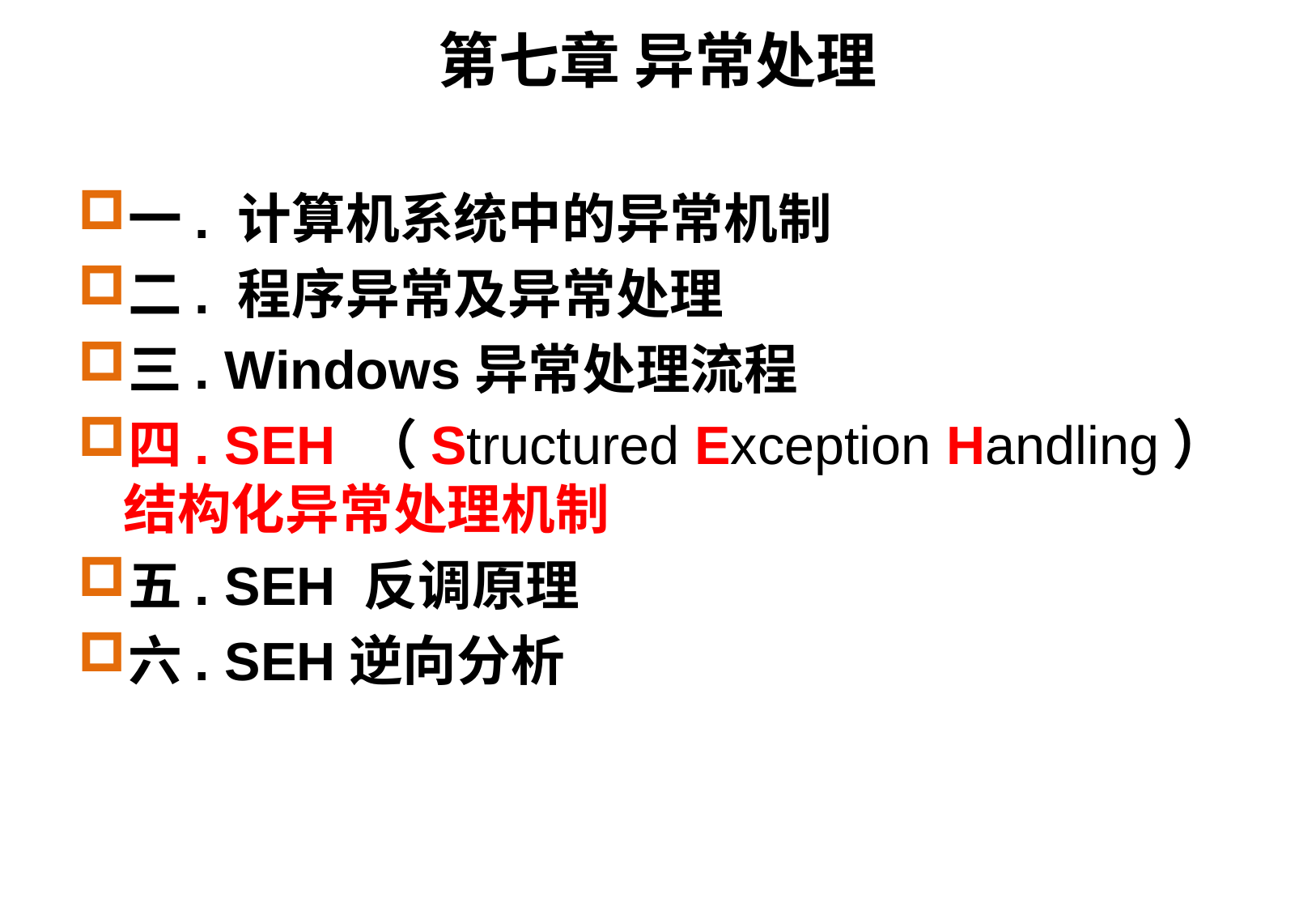

# 第七章 异常处理
一. 计算机系统中的异常机制
二. 程序异常及异常处理
三. Windows异常处理流程
四. SEH （Structured Exception Handling）结构化异常处理机制
五. SEH 反调原理
六. SEH逆向分析